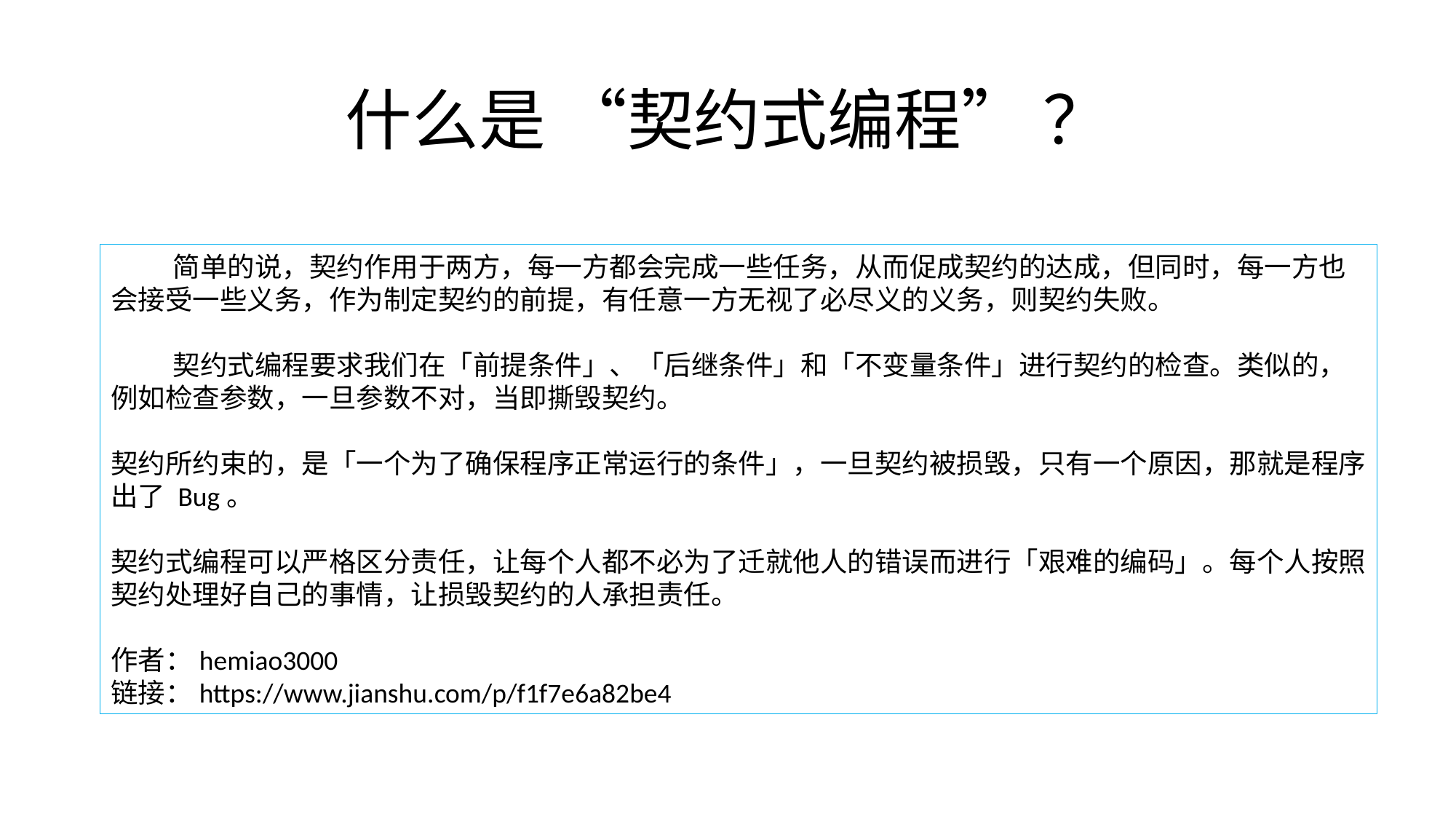

# 什么是 “契约式编程” ？
         简单的说，契约作用于两方，每一方都会完成一些任务，从而促成契约的达成，但同时，每一方也会接受一些义务，作为制定契约的前提，有任意一方无视了必尽义的义务，则契约失败。

         契约式编程要求我们在「前提条件」、「后继条件」和「不变量条件」进行契约的检查。类似的，例如检查参数，一旦参数不对，当即撕毁契约。

契约所约束的，是「一个为了确保程序正常运行的条件」，一旦契约被损毁，只有一个原因，那就是程序出了 Bug。

契约式编程可以严格区分责任，让每个人都不必为了迁就他人的错误而进行「艰难的编码」。每个人按照契约处理好自己的事情，让损毁契约的人承担责任。

作者：hemiao3000
链接：https://www.jianshu.com/p/f1f7e6a82be4